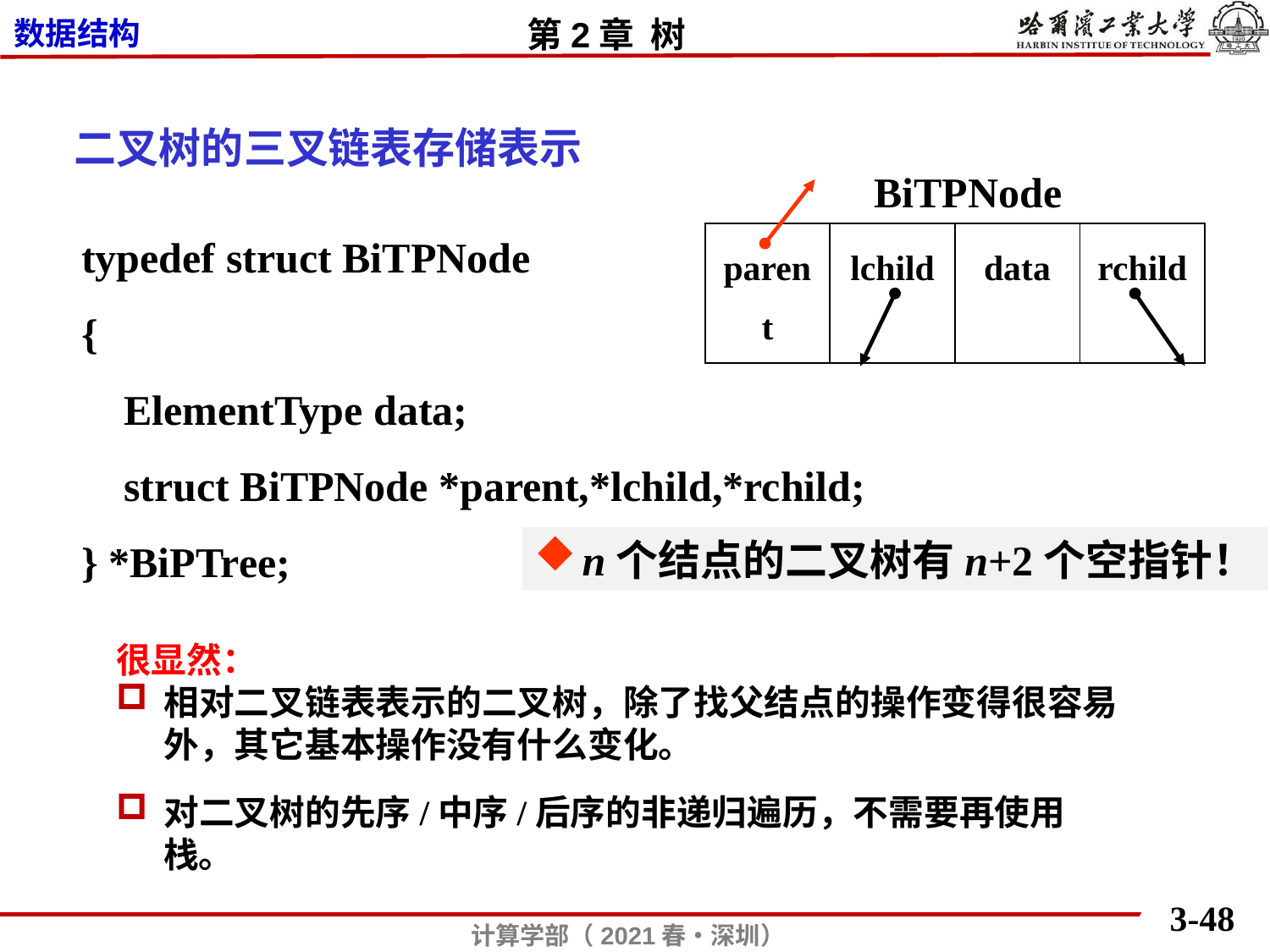

二叉树的三叉链表存储表示
BiTPNode
 typedef struct BiTPNode
 {
     ElementType data;
     struct BiTPNode *parent,*lchild,*rchild;
 } *BiPTree;
| parent | lchild | data | rchild |
| --- | --- | --- | --- |
n个结点的二叉树有n+2个空指针！
很显然：
相对二叉链表表示的二叉树，除了找父结点的操作变得很容易外，其它基本操作没有什么变化。
对二叉树的先序/中序/后序的非递归遍历，不需要再使用栈。